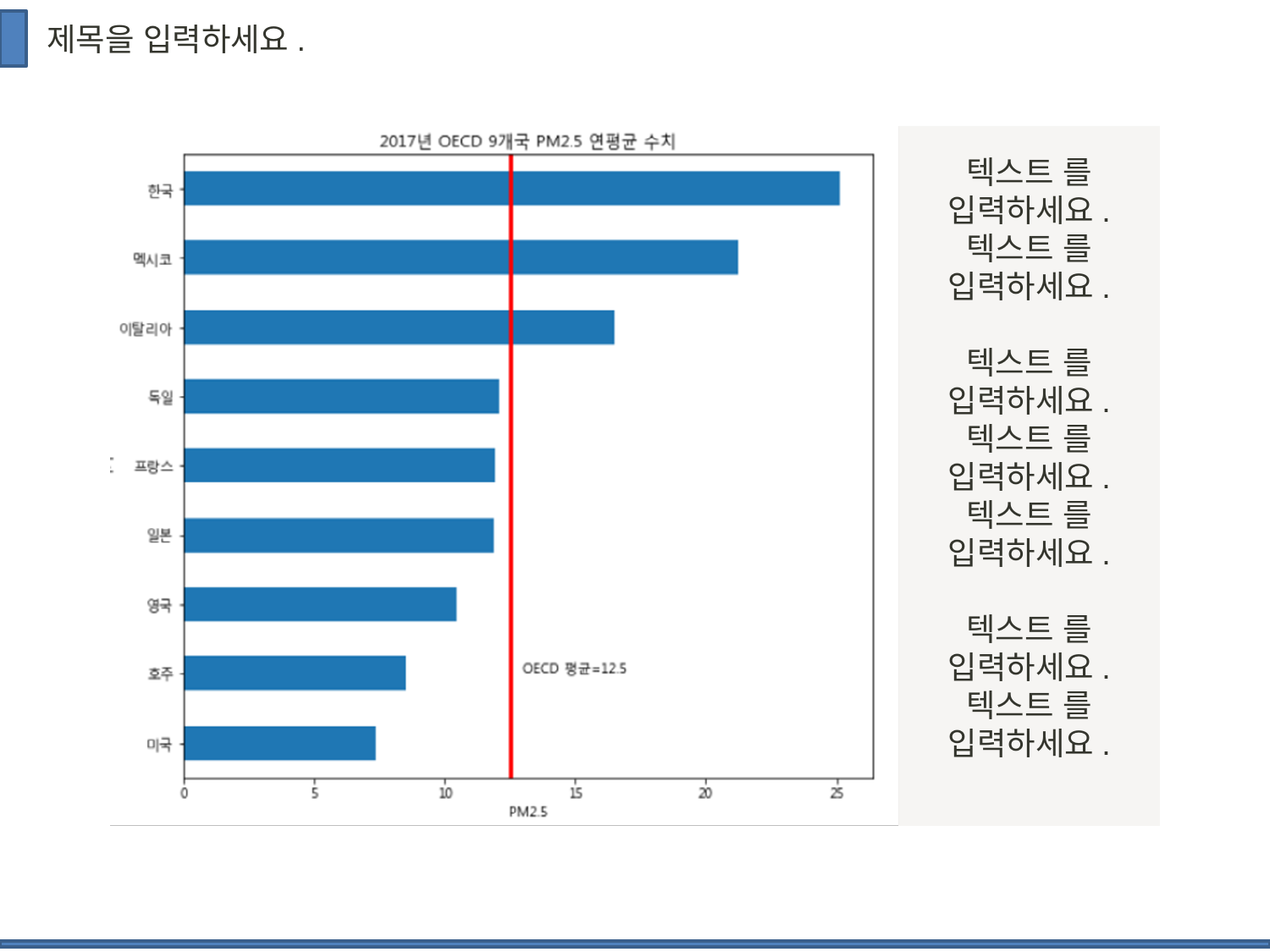

제목을 입력하세요.

텍스트 를 입력하세요.
텍스트 를 입력하세요.

텍스트 를 입력하세요.
텍스트 를 입력하세요.
텍스트 를 입력하세요.

텍스트 를 입력하세요.
텍스트 를 입력하세요.

출처 : 출처를 입력하세요.